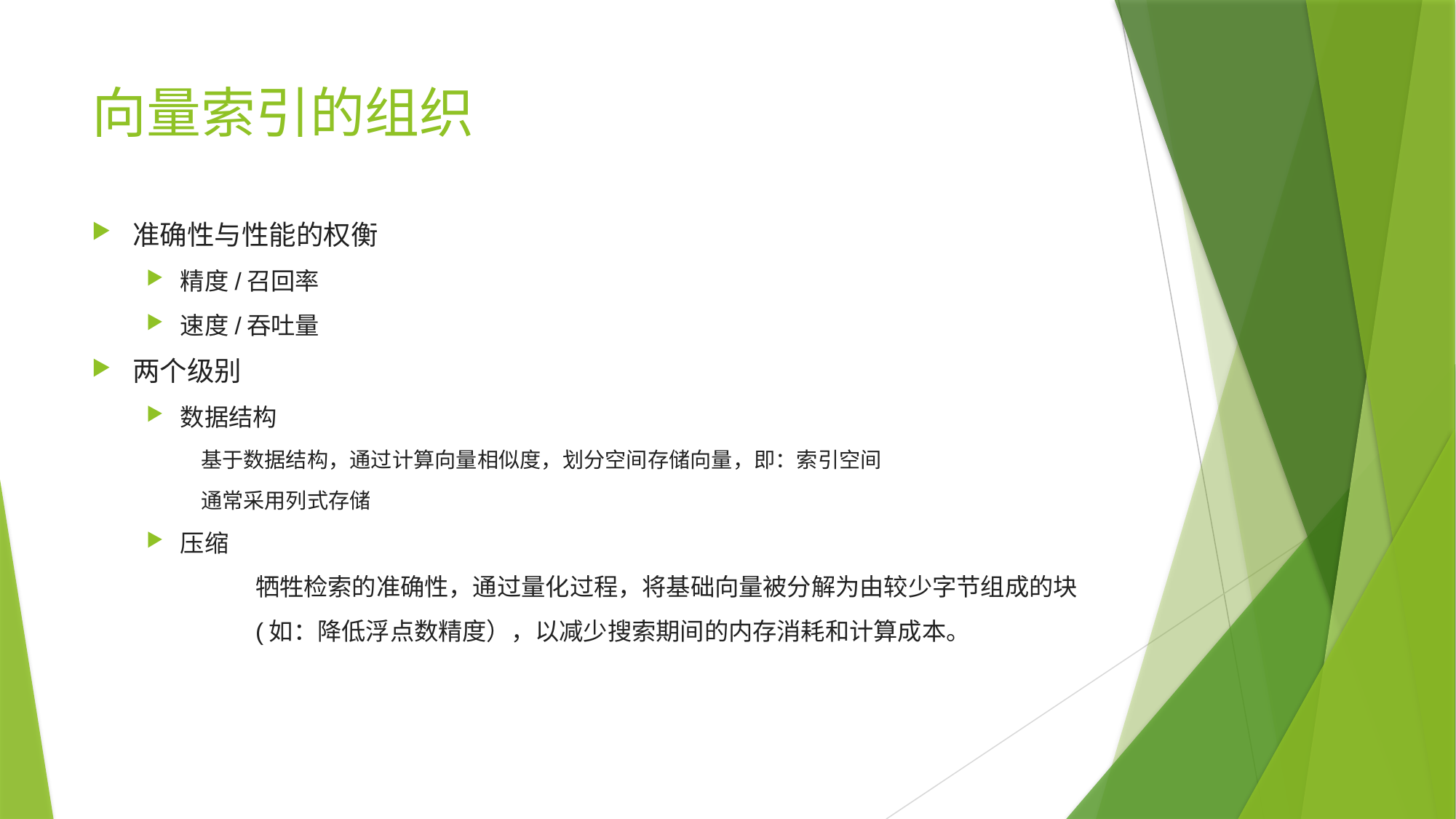

# 向量索引的组织
准确性与性能的权衡
精度/召回率
速度/吞吐量
两个级别
数据结构
基于数据结构，通过计算向量相似度，划分空间存储向量，即：索引空间
通常采用列式存储
压缩
	牺牲检索的准确性，通过量化过程，将基础向量被分解为由较少字节组成的块
	(如：降低浮点数精度），以减少搜索期间的内存消耗和计算成本。